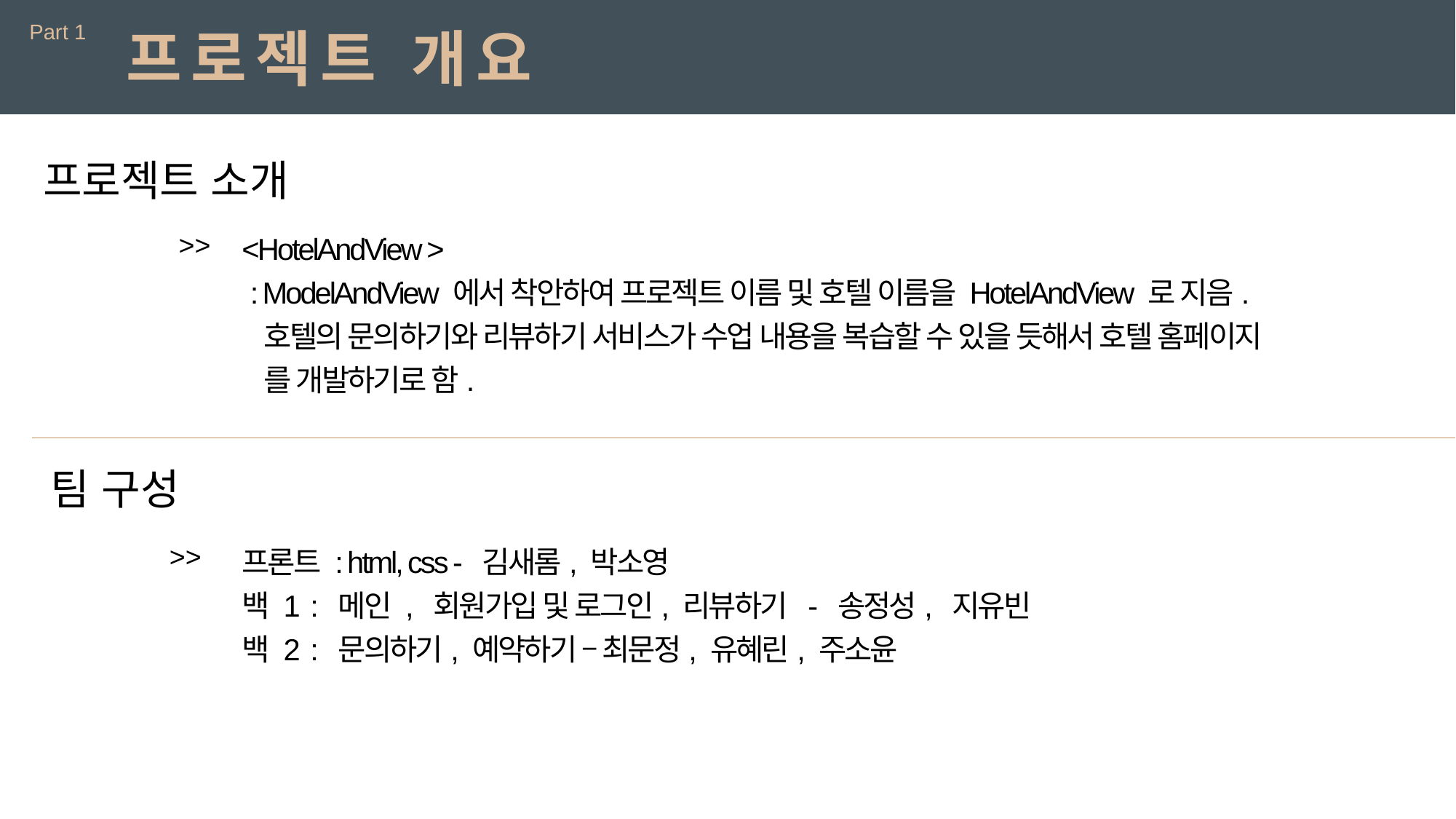

Part 1
프로젝트 개요
프로젝트 소개
<HotelAndView >
 : ModelAndView 에서 착안하여 프로젝트 이름 및 호텔 이름을 HotelAndView 로 지음.
  호텔의 문의하기와 리뷰하기 서비스가 수업 내용을 복습할 수 있을 듯해서 호텔 홈페이지
  를 개발하기로 함.
>>
팀 구성
프론트 : html, css -  김새롬, 박소영
백 1  :  메인 ,  회원가입 및 로그인, 리뷰하기  -  송정성,  지유빈
백 2  :  문의하기, 예약하기 – 최문정, 유혜린, 주소윤
>>